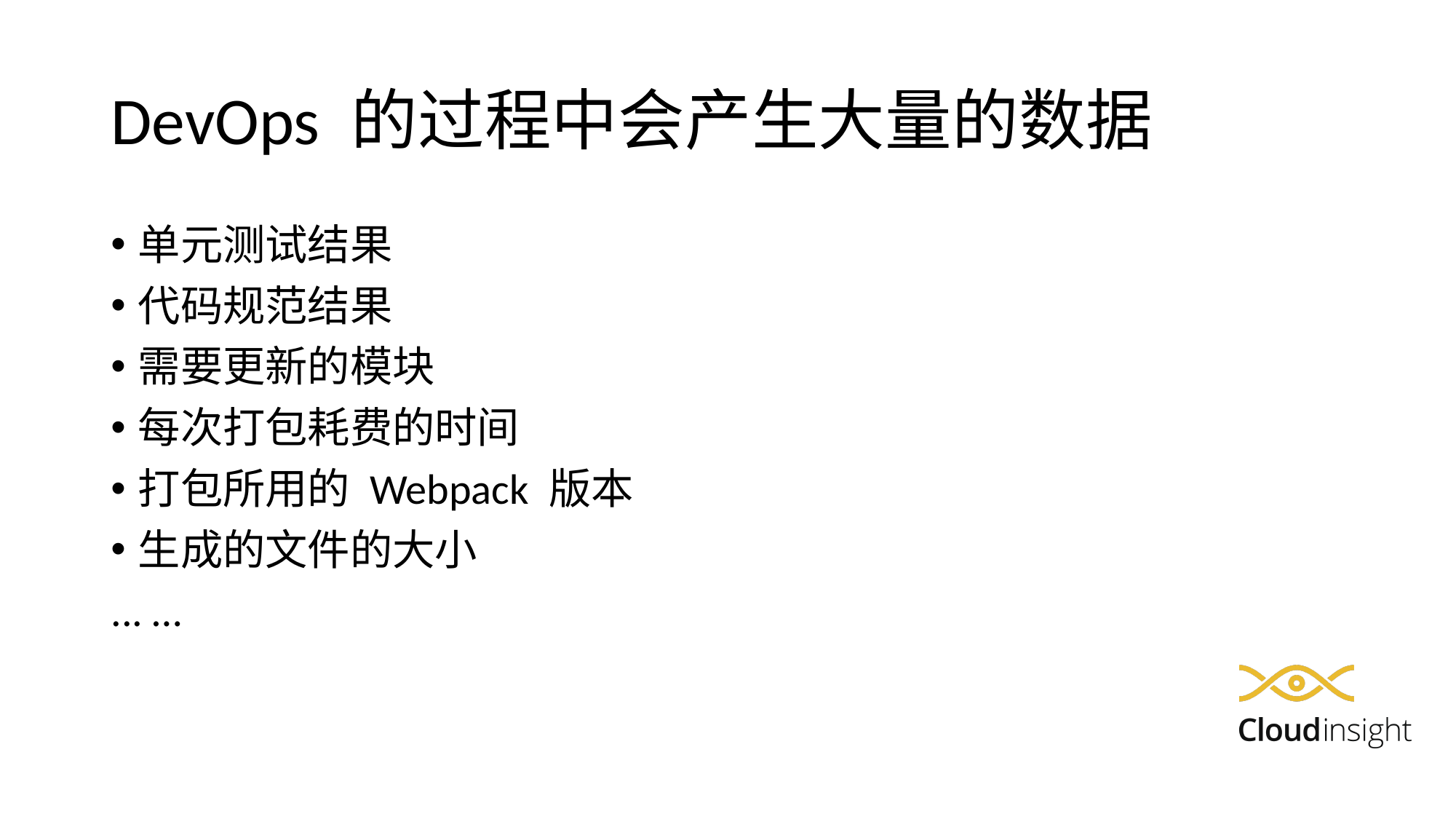

# DevOps 的过程中会产生大量的数据
单元测试结果
代码规范结果
需要更新的模块
每次打包耗费的时间
打包所用的 Webpack 版本
生成的文件的大小
... …